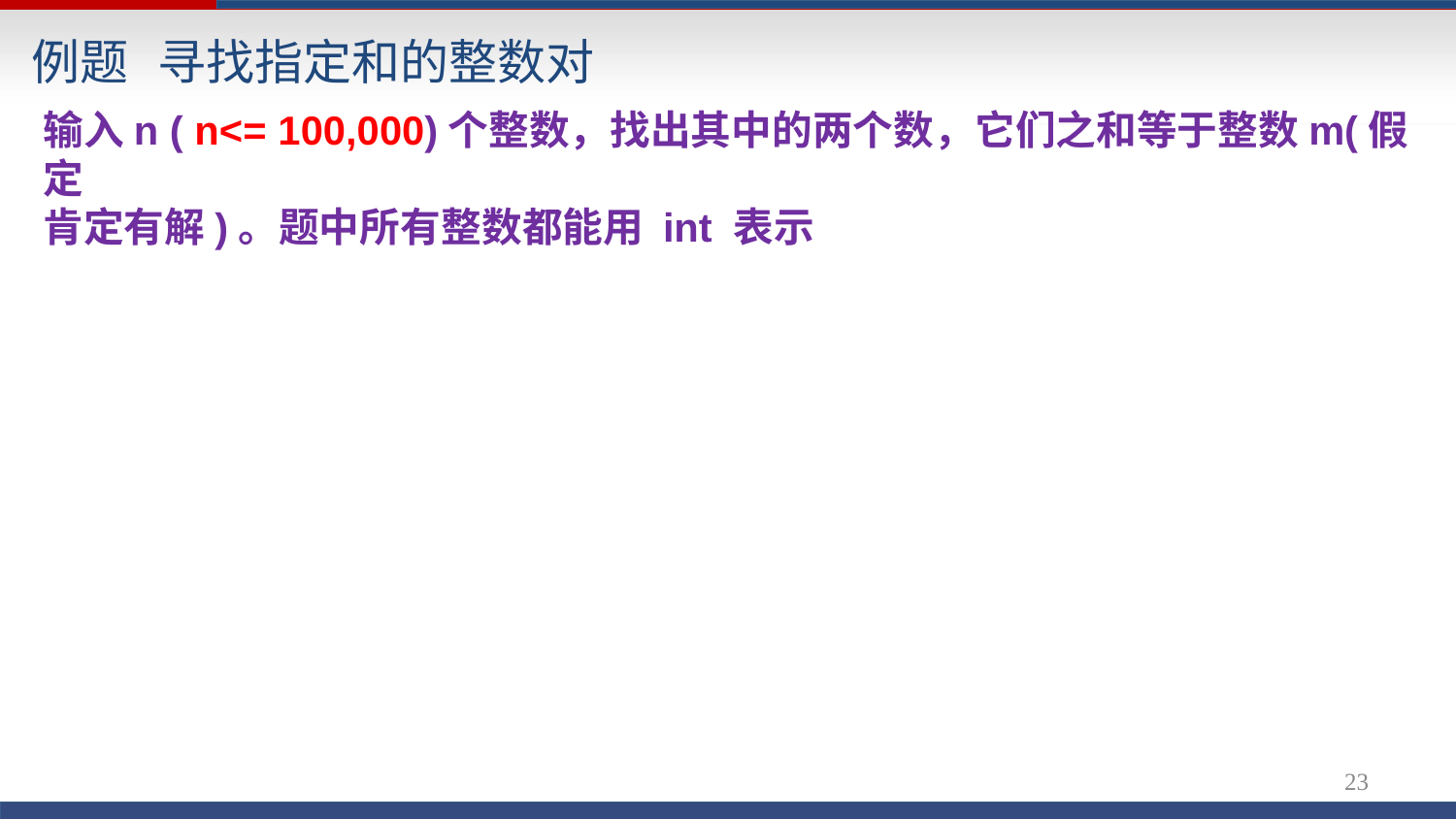

# 例题	寻找指定和的整数对
输入n ( n<= 100,000)个整数，找出其中的两个数，它们之和等于整数m(假定
肯定有解)。题中所有整数都能用 int 表示
23